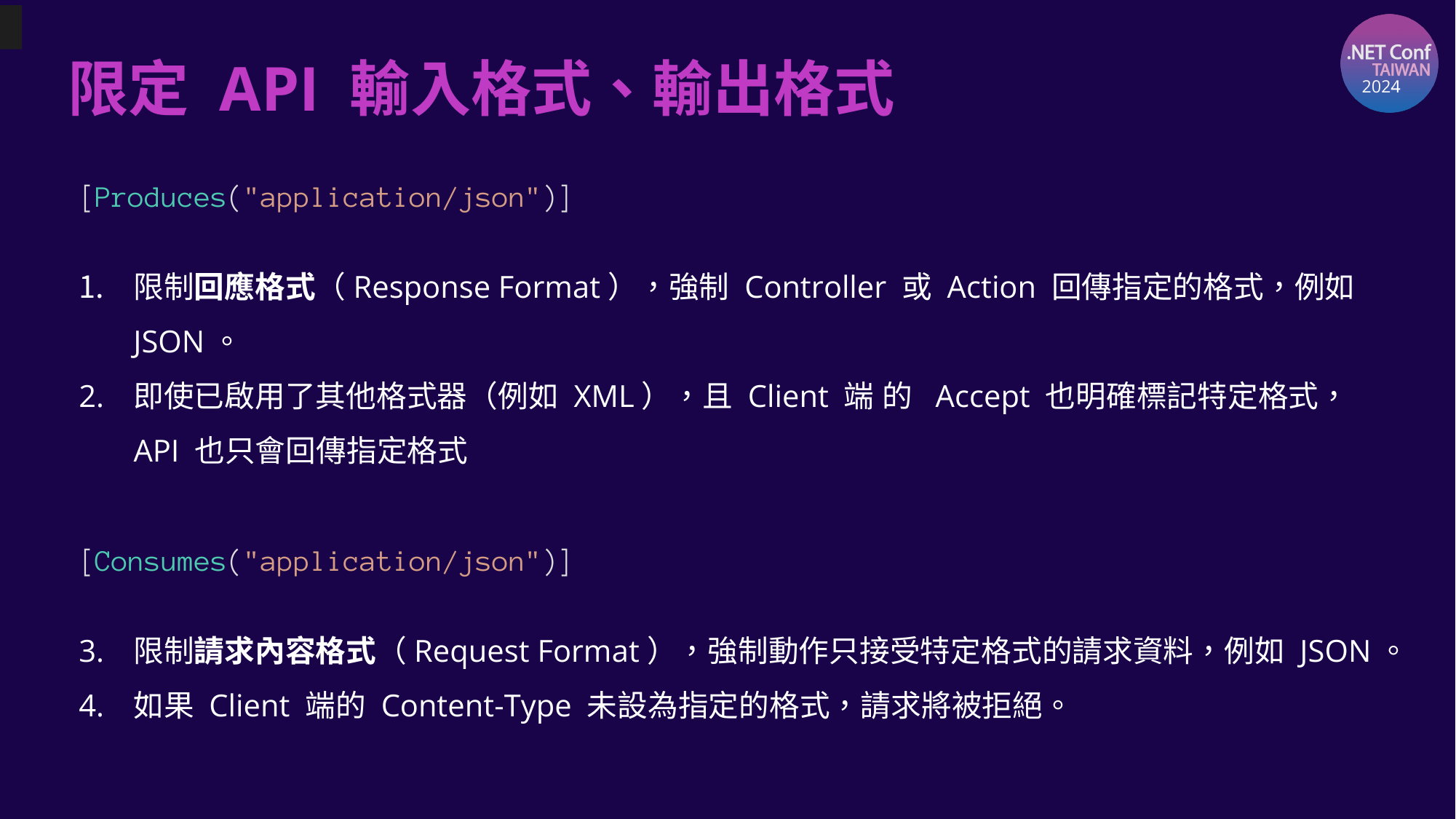

# 限定 API 輸入格式、輸出格式
[Produces("application/json")]

限制回應格式（Response Format），強制 Controller 或 Action 回傳指定的格式，例如 JSON。
即使已啟用了其他格式器（例如 XML），且 Client 端 的  Accept 也明確標記特定格式，
       API 也只會回傳指定格式

[Consumes("application/json")]

限制請求內容格式（Request Format），強制動作只接受特定格式的請求資料，例如 JSON。
如果 Client 端的 Content-Type 未設為指定的格式，請求將被拒絕。